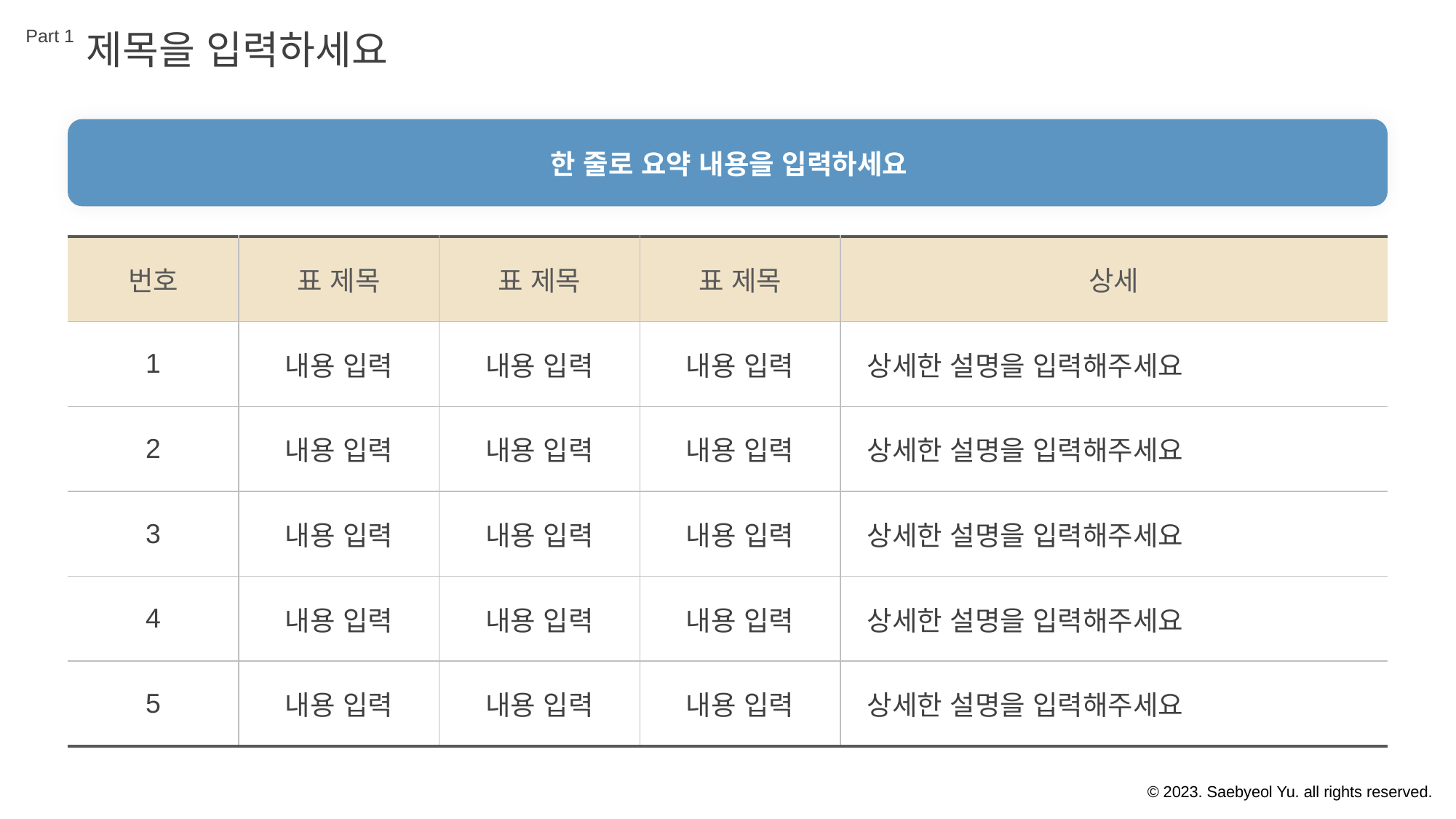

Part 1
제목을 입력하세요

한 줄로 요약 내용을 입력하세요
| 번호 | 표 제목 | 표 제목 | 표 제목 | 상세 |
| --- | --- | --- | --- | --- |
| 1 | 내용 입력 | 내용 입력 | 내용 입력 | 상세한 설명을 입력해주세요 |
| 2 | 내용 입력 | 내용 입력 | 내용 입력 | 상세한 설명을 입력해주세요 |
| 3 | 내용 입력 | 내용 입력 | 내용 입력 | 상세한 설명을 입력해주세요 |
| 4 | 내용 입력 | 내용 입력 | 내용 입력 | 상세한 설명을 입력해주세요 |
| 5 | 내용 입력 | 내용 입력 | 내용 입력 | 상세한 설명을 입력해주세요 |